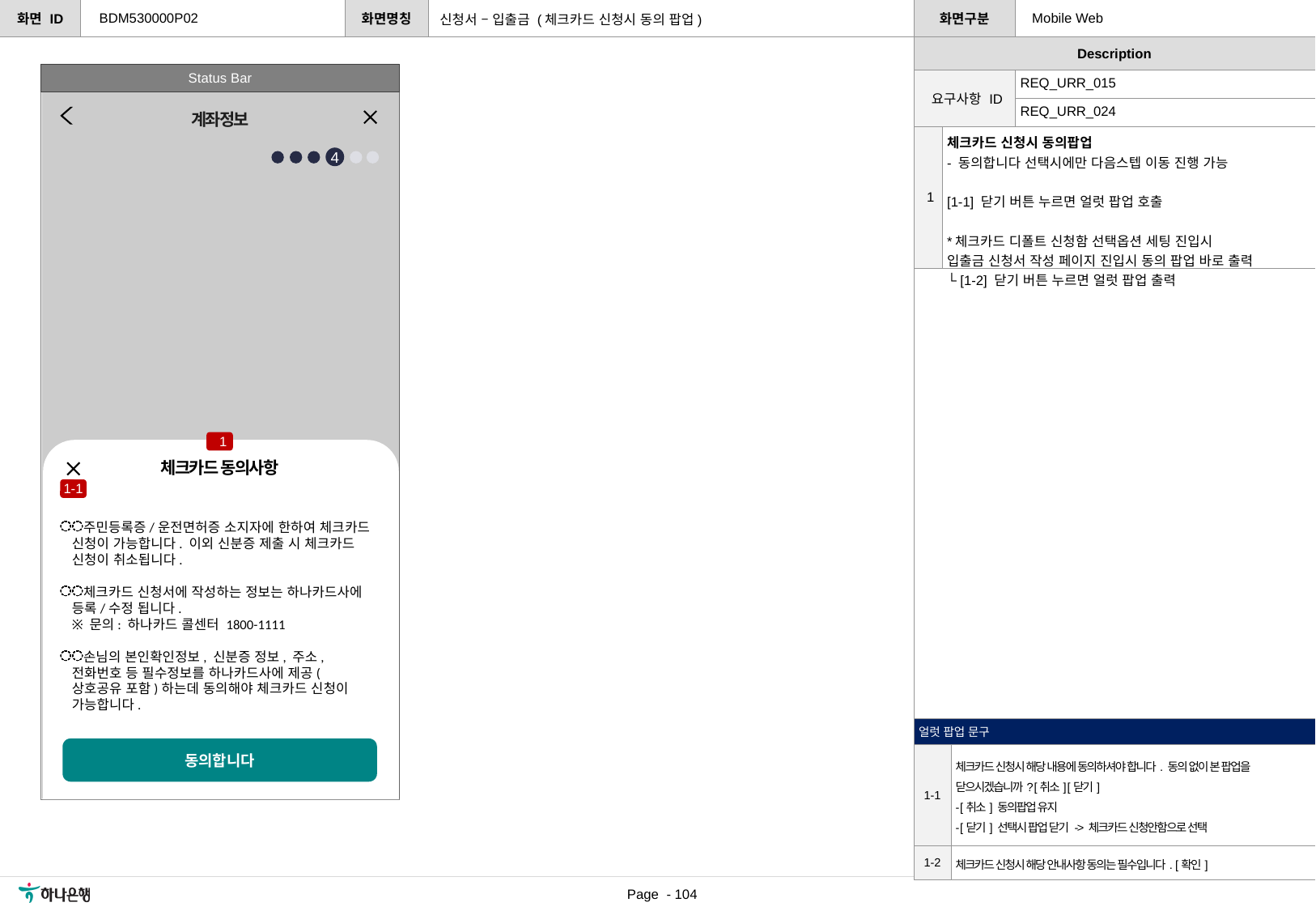

BDM530000P02
Mobile Web
신청서 – 입출금 (체크카드 신청시 동의 팝업)
Status Bar

| 요구사항 ID | REQ\_URR\_015 |
| --- | --- |
|  | REQ\_URR\_024 |

계좌정보
| 1 | 체크카드 신청시 동의팝업 - 동의합니다 선택시에만 다음스텝 이동 진행 가능 [1-1] 닫기 버튼 누르면 얼럿 팝업 호출 \*체크카드 디폴트 신청함 선택옵션 세팅 진입시 입출금 신청서 작성 페이지 진입시 동의 팝업 바로 출력 └ [1-2] 닫기 버튼 누르면 얼럿 팝업 출력 |
| --- | --- |
4

1

체크카드 동의사항
1-1
주민등록증/운전면허증 소지자에 한하여 체크카드 신청이 가능합니다. 이외 신분증 제출 시 체크카드 신청이 취소됩니다.

체크카드 신청서에 작성하는 정보는 하나카드사에 등록/수정 됩니다.
※ 문의: 하나카드 콜센터 1800-1111

손님의 본인확인정보, 신분증 정보, 주소, 전화번호 등 필수정보를 하나카드사에 제공(상호공유 포함)하는데 동의해야 체크카드 신청이 가능합니다.
| 얼럿 팝업 문구 |  |
| --- | --- |
| 1-1 | 체크카드 신청시 해당 내용에 동의하셔야 합니다. 동의 없이 본 팝업을 닫으시겠습니까? [취소] [닫기] - [취소] 동의팝업 유지 - [닫기] 선택시 팝업 닫기 -> 체크카드 신청안함으로 선택 |
| 1-2 | 체크카드 신청시 해당 안내사항 동의는 필수입니다. [확인] |
동의합니다